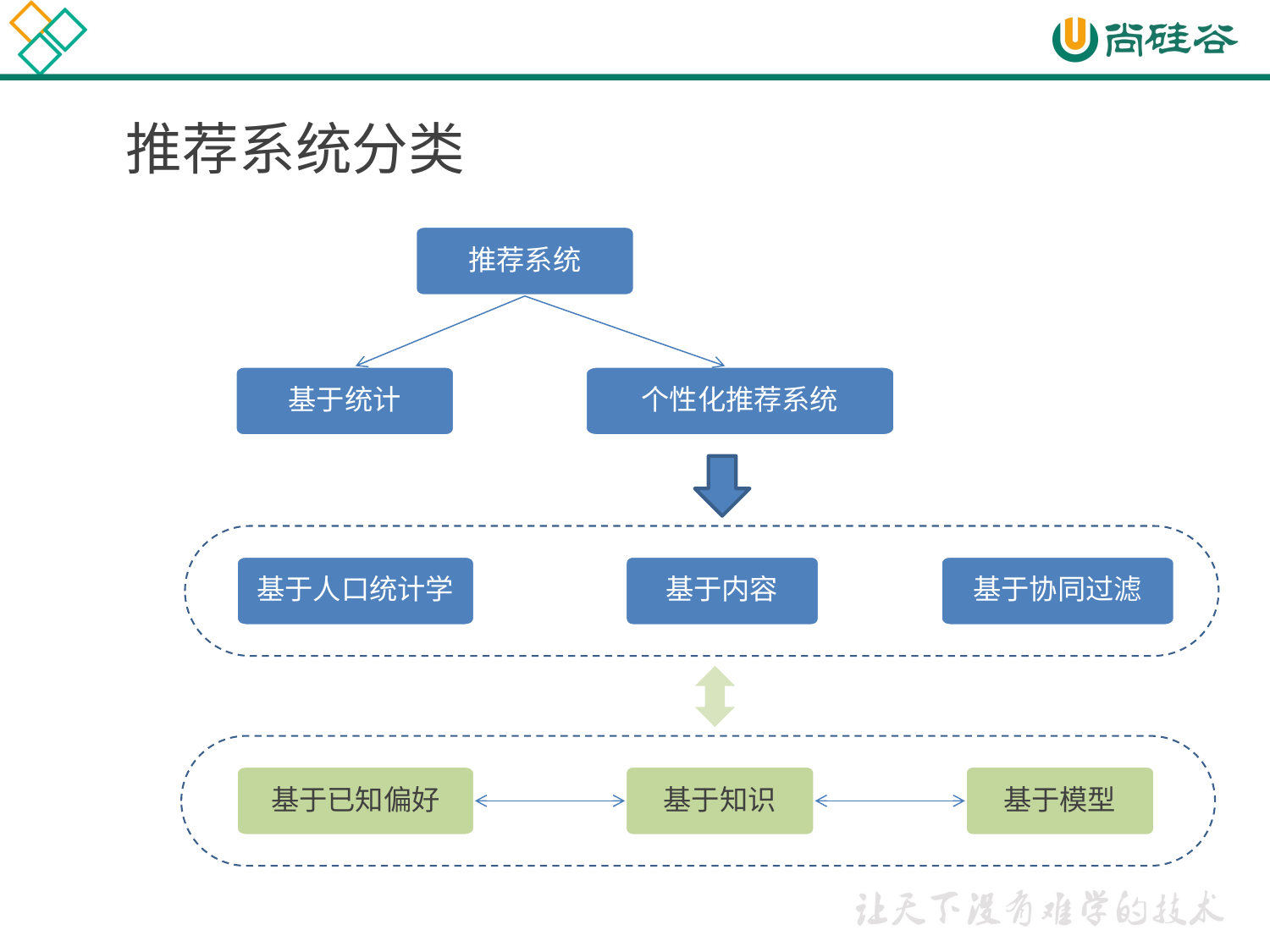

# 推荐系统分类
推荐系统
基于统计
个性化推荐系统

基于人口统计学
基于内容
基于协同过滤

基于已知偏好
基于知识
基于模型